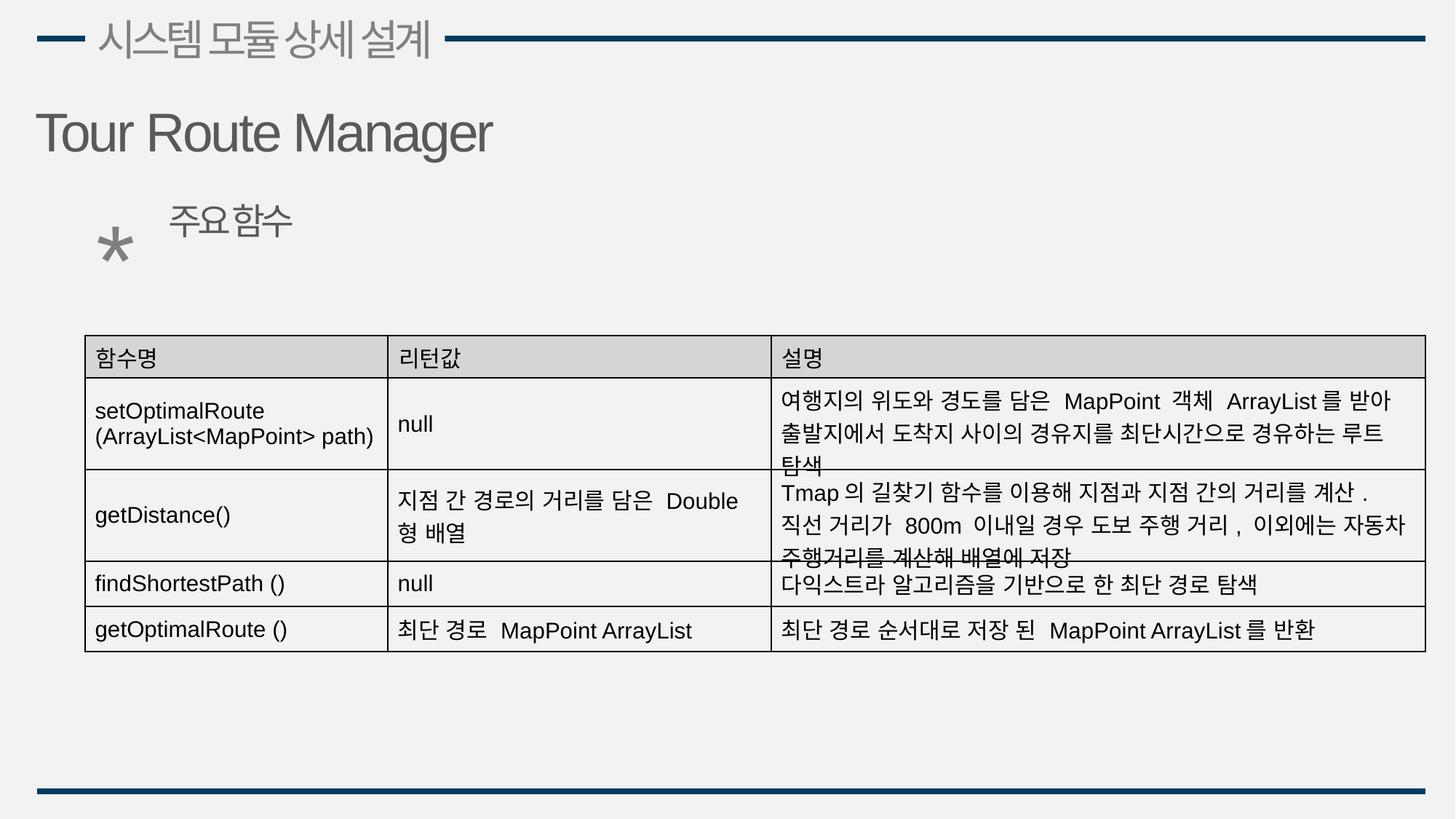

시스템 모듈 상세 설계
Tour Route Manager
*
주요 함수
| 함수명 | 리턴값 | 설명 |
| --- | --- | --- |
| setOptimalRoute (ArrayList<MapPoint> path) | null | 여행지의 위도와 경도를 담은 MapPoint 객체 ArrayList를 받아 출발지에서 도착지 사이의 경유지를 최단시간으로 경유하는 루트 탐색 |
| getDistance() | 지점 간 경로의 거리를 담은 Double형 배열 | Tmap의 길찾기 함수를 이용해 지점과 지점 간의 거리를 계산. 직선 거리가 800m 이내일 경우 도보 주행 거리, 이외에는 자동차 주행거리를 계산해 배열에 저장 |
| findShortestPath () | null | 다익스트라 알고리즘을 기반으로 한 최단 경로 탐색 |
| getOptimalRoute () | 최단 경로 MapPoint ArrayList | 최단 경로 순서대로 저장 된 MapPoint ArrayList를 반환 |